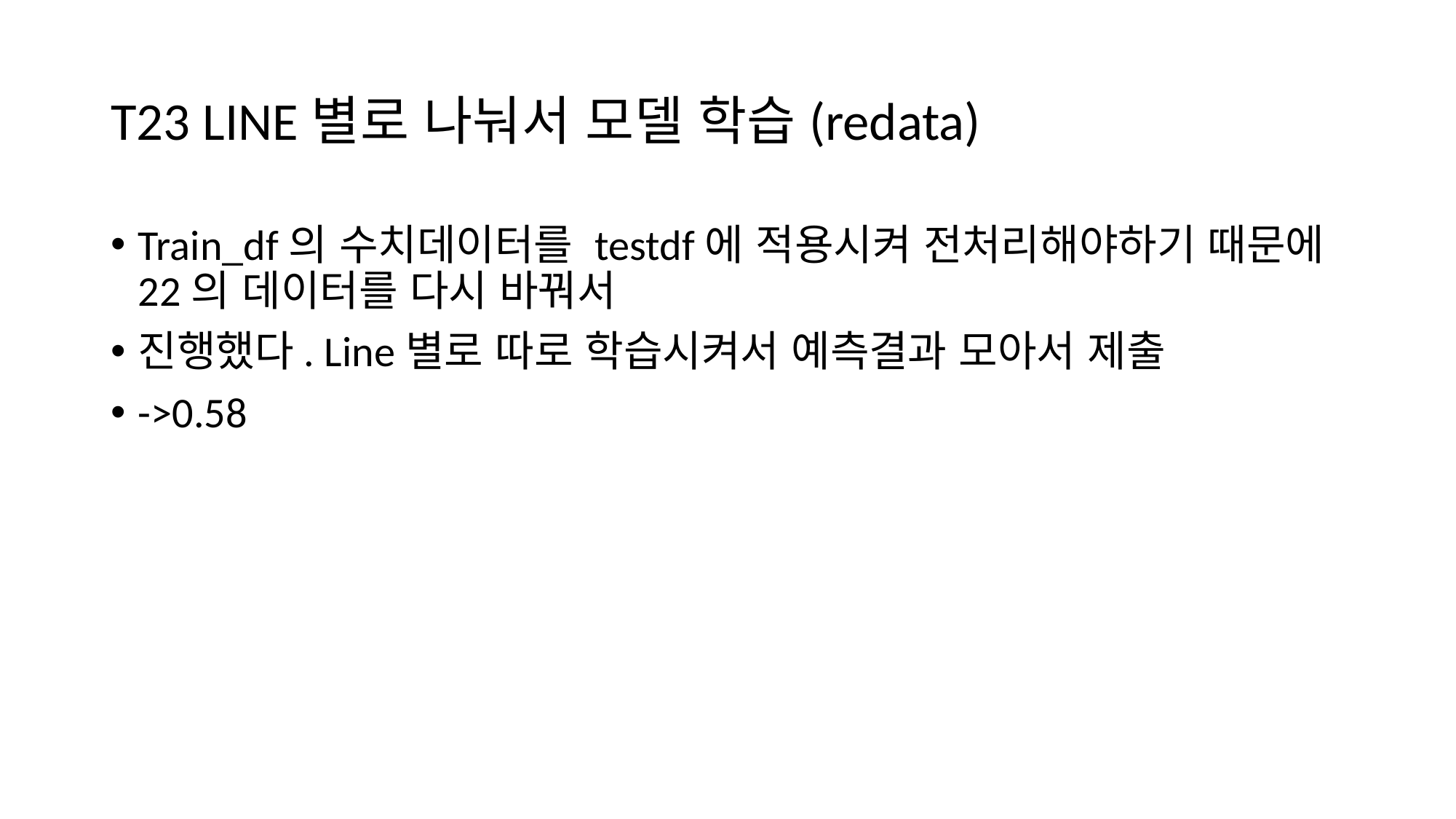

# T23 LINE별로 나눠서 모델 학습(redata)
Train_df의 수치데이터를 testdf에 적용시켜 전처리해야하기 때문에 22의 데이터를 다시 바꿔서
진행했다. Line별로 따로 학습시켜서 예측결과 모아서 제출
->0.58